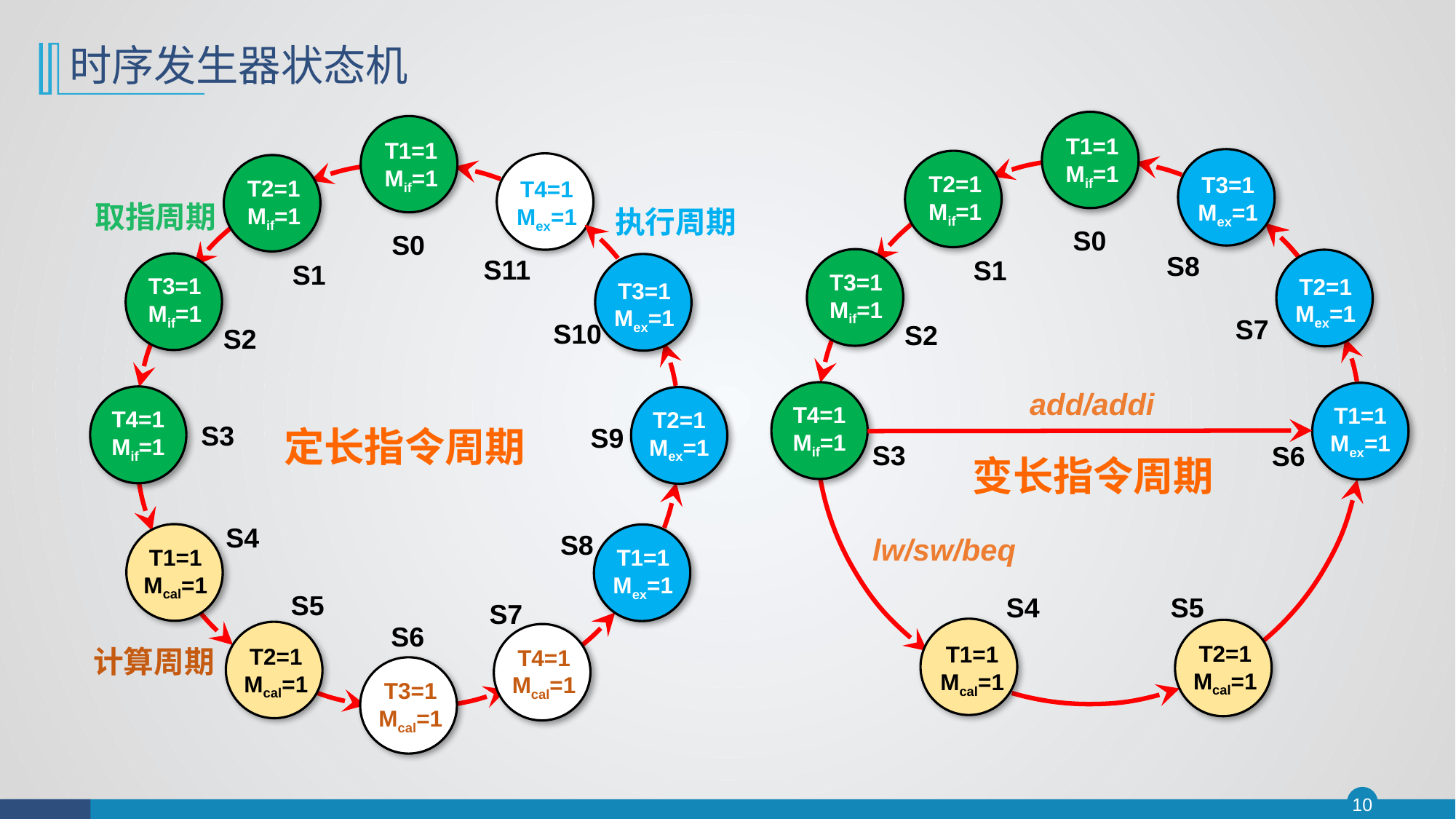

# 时序发生器状态机

T3=1
Mex=1
add/addi
lw/sw/beq

T3=1
Mif=1

T2=1
Mex=1

T1=1
Mif=1

T1=1
Mcal=1

T4=1
Mif=1

T1=1
Mex=1

T2=1
Mif=1

T2=1
Mcal=1

T1=1
Mif=1
S0

T4=1
Mex=1
S11

T2=1
Mif=1
S1

取指周期
执行周期
S0
S8
S1

T3=1
Mif=1
S2

T3=1
Mex=1
S10
S7
S2

T4=1
Mif=1
S3

T2=1
Mex=1
S9
定长指令周期
变长指令周期
S3
S6
S4

T1=1
Mcal=1
S8

T1=1
Mex=1
S5

T2=1
Mcal=1
S4
S5
S7

T4=1
Mcal=1
S6

T3=1
Mcal=1
计算周期